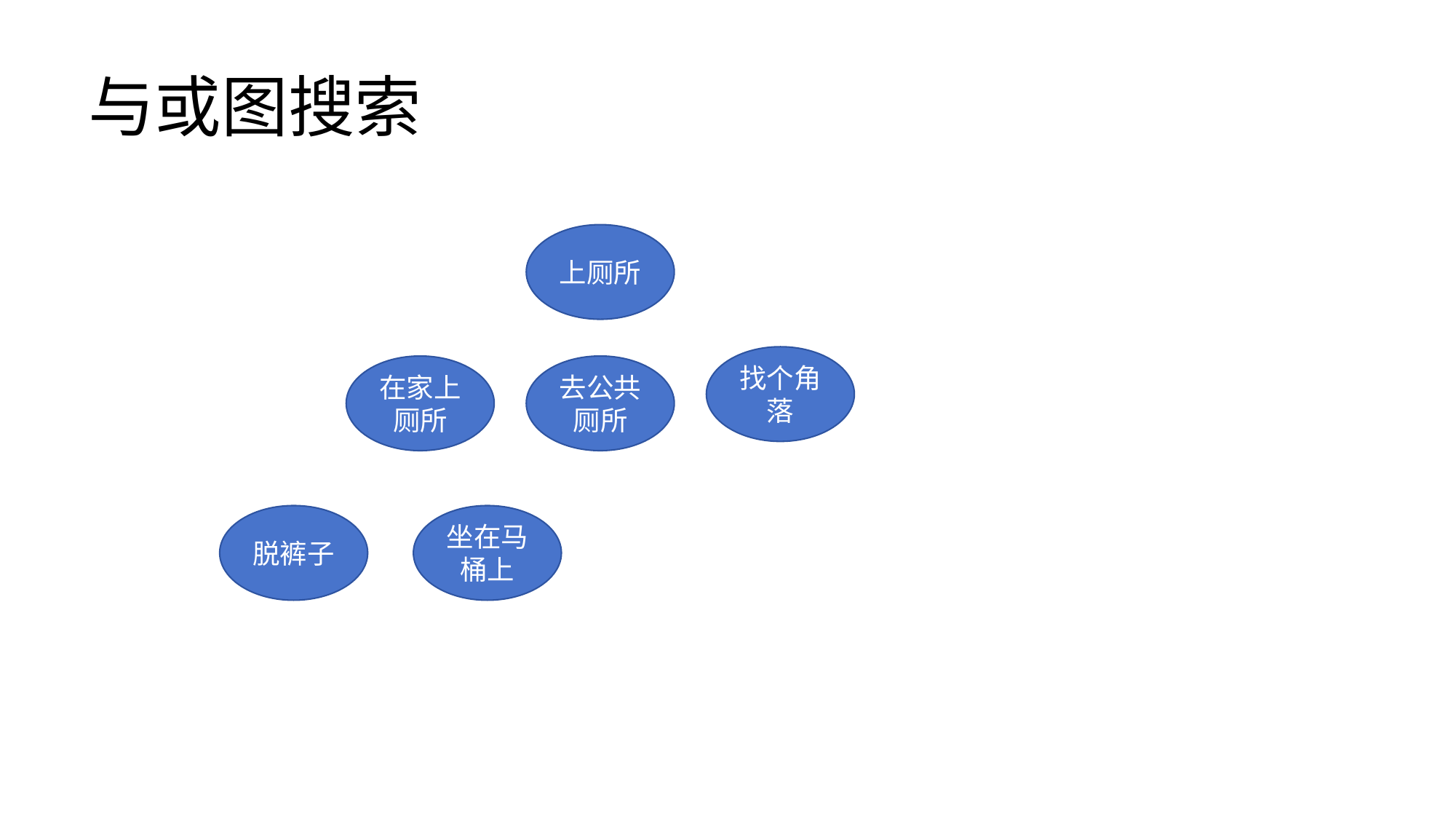

# 与或图搜索
上厕所
找个角落
在家上厕所
去公共厕所
脱裤子
坐在马桶上